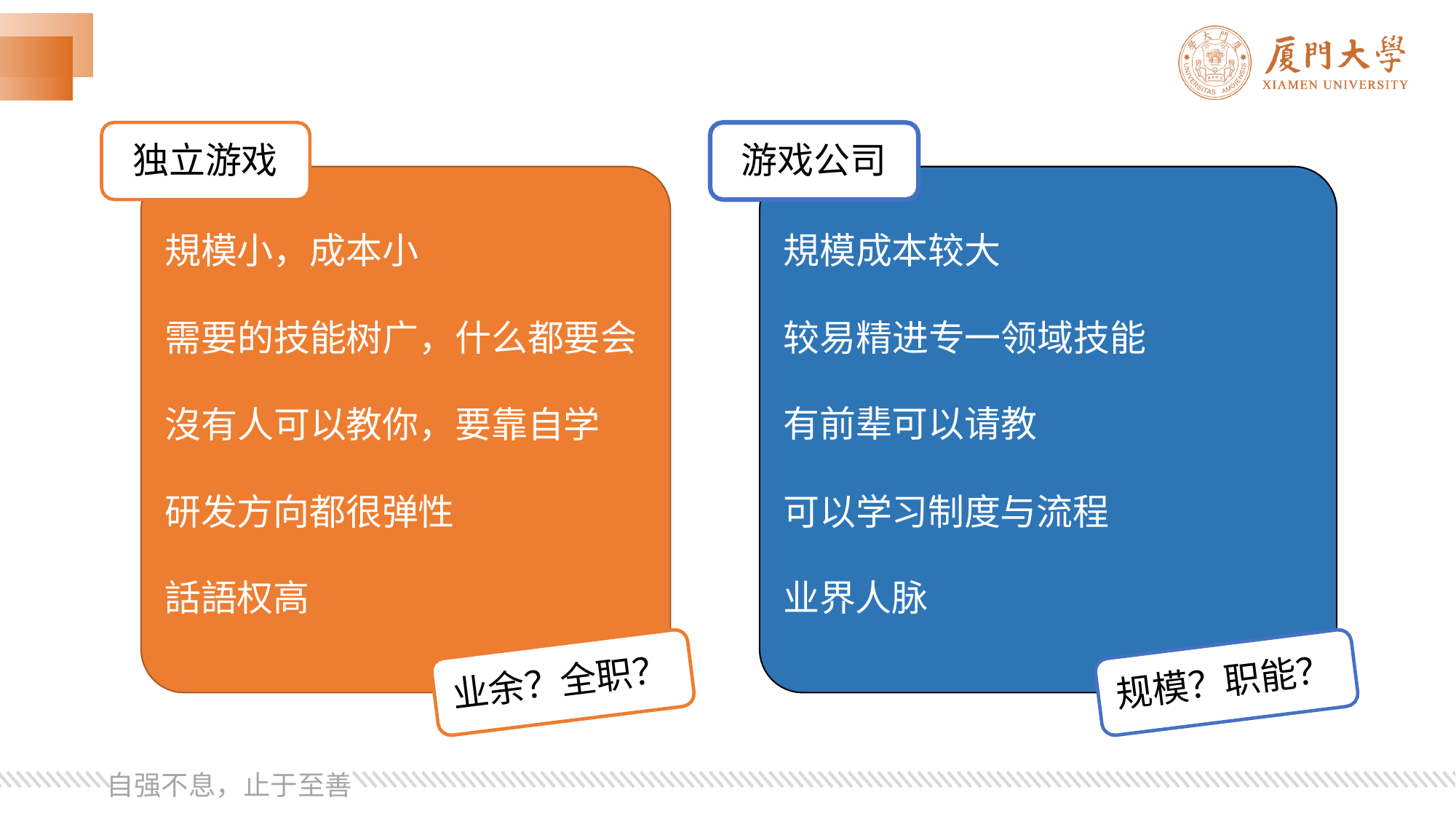

独立游戏
游戏公司

規模小，成本小
需要的技能树广，什么都要会沒有人可以教你，要靠自学 研发方向都很弹性
話語权高
規模成本较大
较易精进专一领域技能有前辈可以请教
可以学习制度与流程业界人脉

业余？全职？
规模？职能？